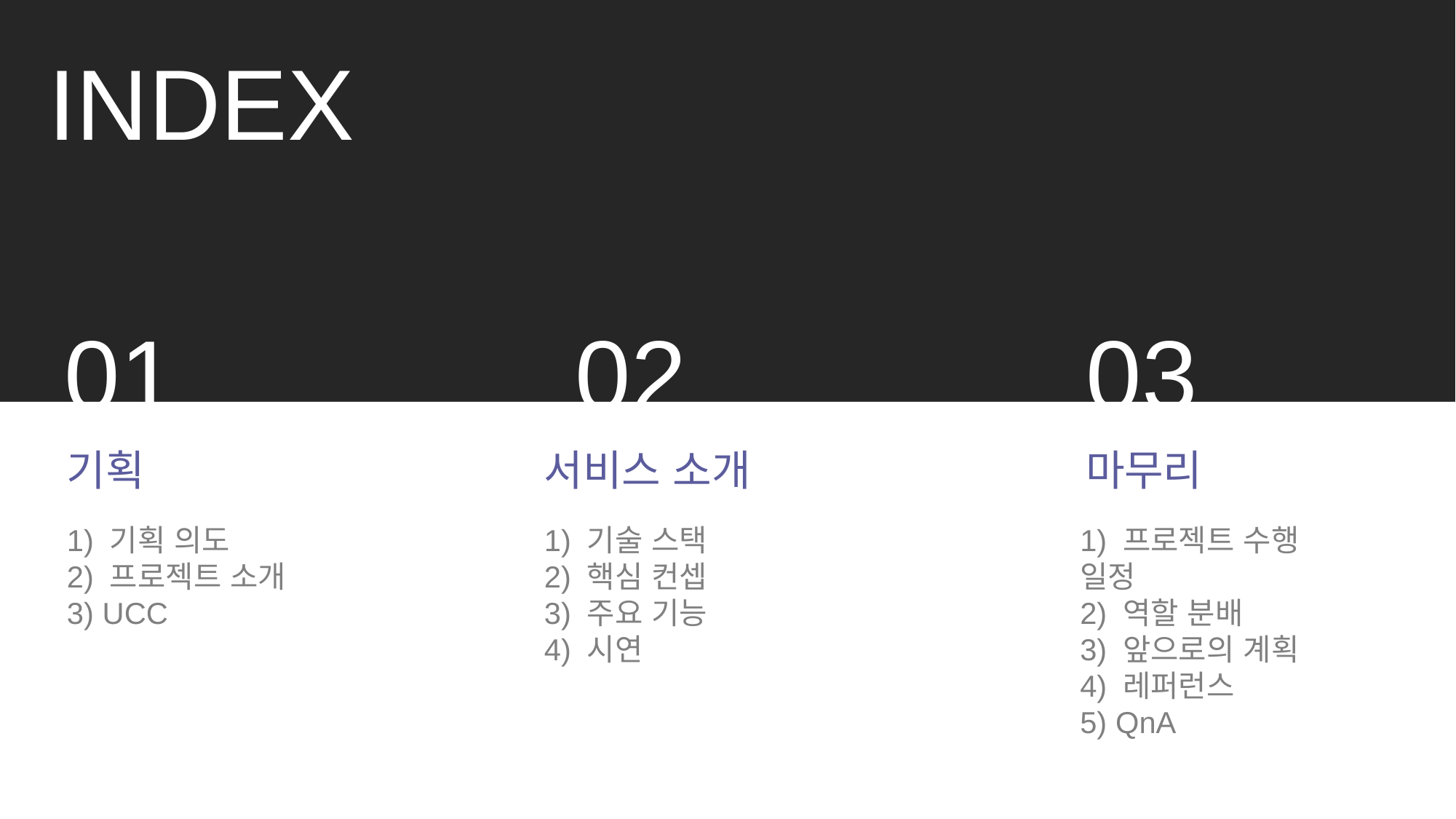

INDEX
01
기획
1) 기획 의도
2) 프로젝트 소개
3) UCC
02
서비스 소개
1) 기술 스택
2) 핵심 컨셉
3) 주요 기능
4) 시연
03
마무리
1) 프로젝트 수행 일정
2) 역할 분배
3) 앞으로의 계획
4) 레퍼런스
5) QnA